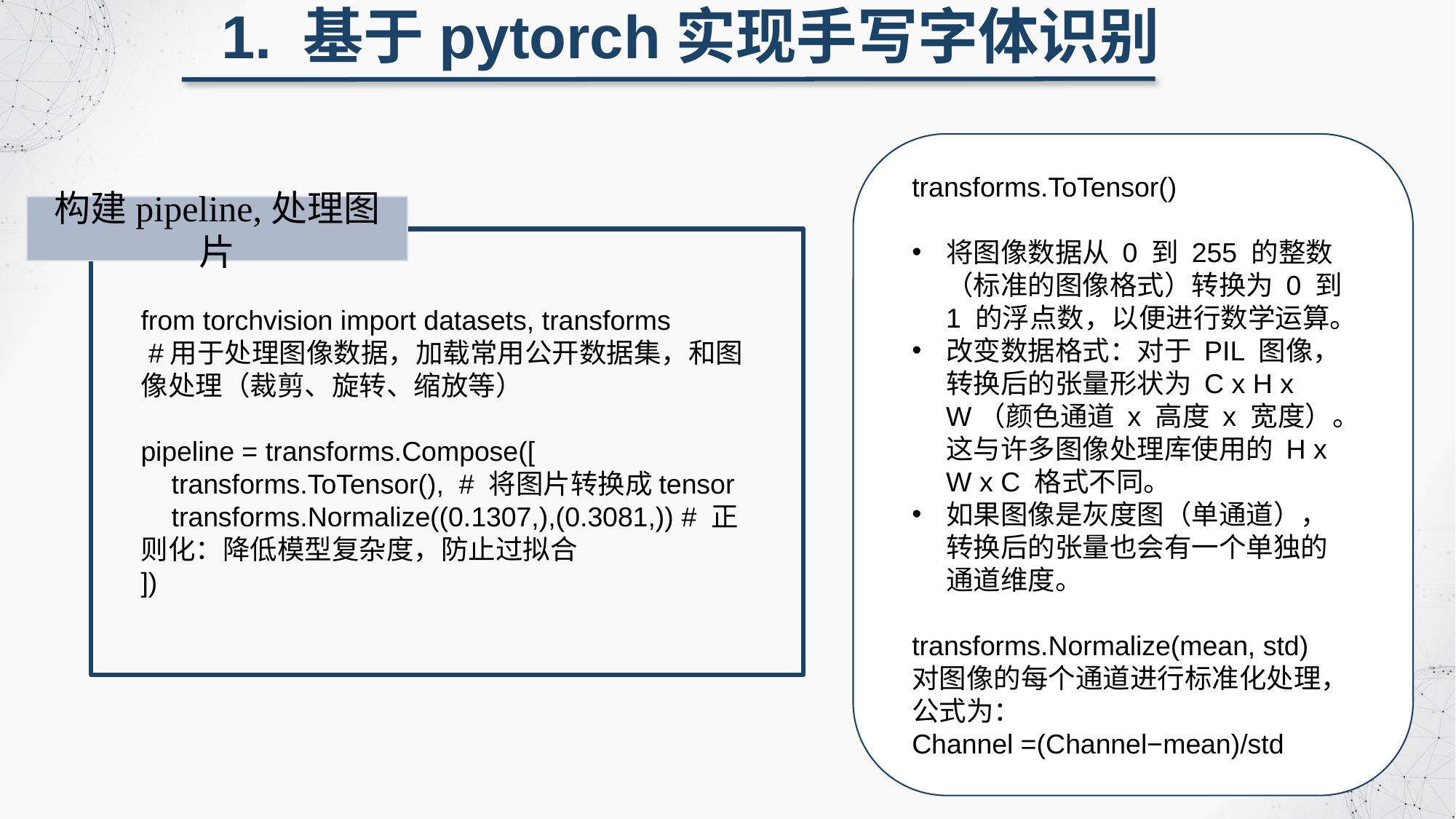

1. 基于pytorch实现手写字体识别

transforms.ToTensor()

将图像数据从 0 到 255 的整数（标准的图像格式）转换为 0 到 1 的浮点数，以便进行数学运算。
改变数据格式：对于 PIL 图像，转换后的张量形状为 C x H x W（颜色通道 x 高度 x 宽度）。这与许多图像处理库使用的 H x W x C 格式不同。
如果图像是灰度图（单通道），转换后的张量也会有一个单独的通道维度。

transforms.Normalize(mean, std)
对图像的每个通道进行标准化处理，公式为：
Channel =(Channel−mean)/std

构建pipeline,处理图片

from torchvision import datasets, transforms
 #用于处理图像数据，加载常用公开数据集，和图像处理（裁剪、旋转、缩放等）

pipeline = transforms.Compose([
    transforms.ToTensor(),  # 将图片转换成tensor
    transforms.Normalize((0.1307,),(0.3081,)) # 正则化：降低模型复杂度，防止过拟合
])